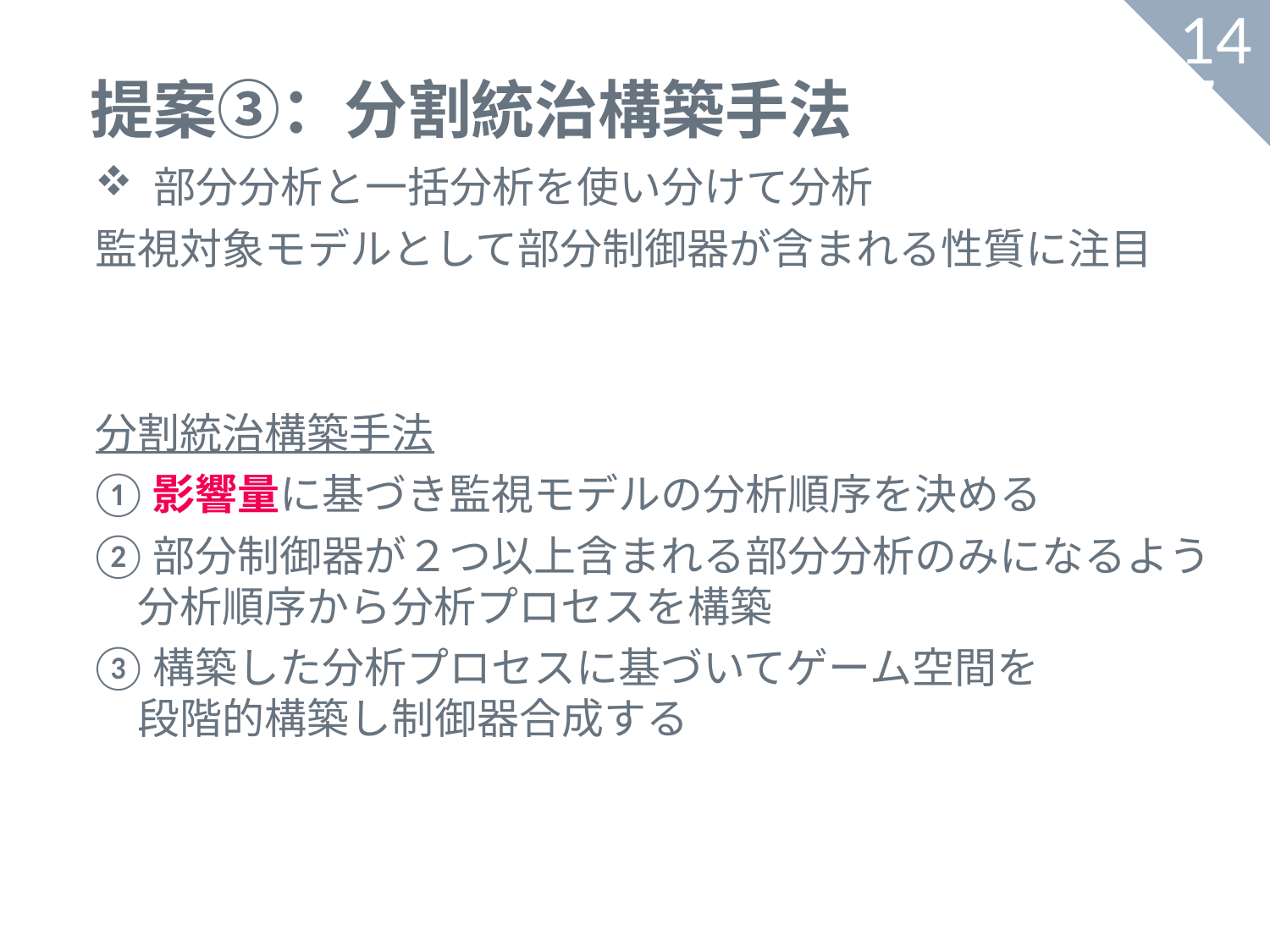

# 提案③：分割統治構築手法
147

部分分析と一括分析を使い分けて分析
監視対象モデルとして部分制御器が含まれる性質に注目

分割統治構築手法
①影響量に基づき監視モデルの分析順序を決める
②部分制御器が２つ以上含まれる部分分析のみになるよう
　分析順序から分析プロセスを構築
③構築した分析プロセスに基づいてゲーム空間を
　段階的構築し制御器合成する